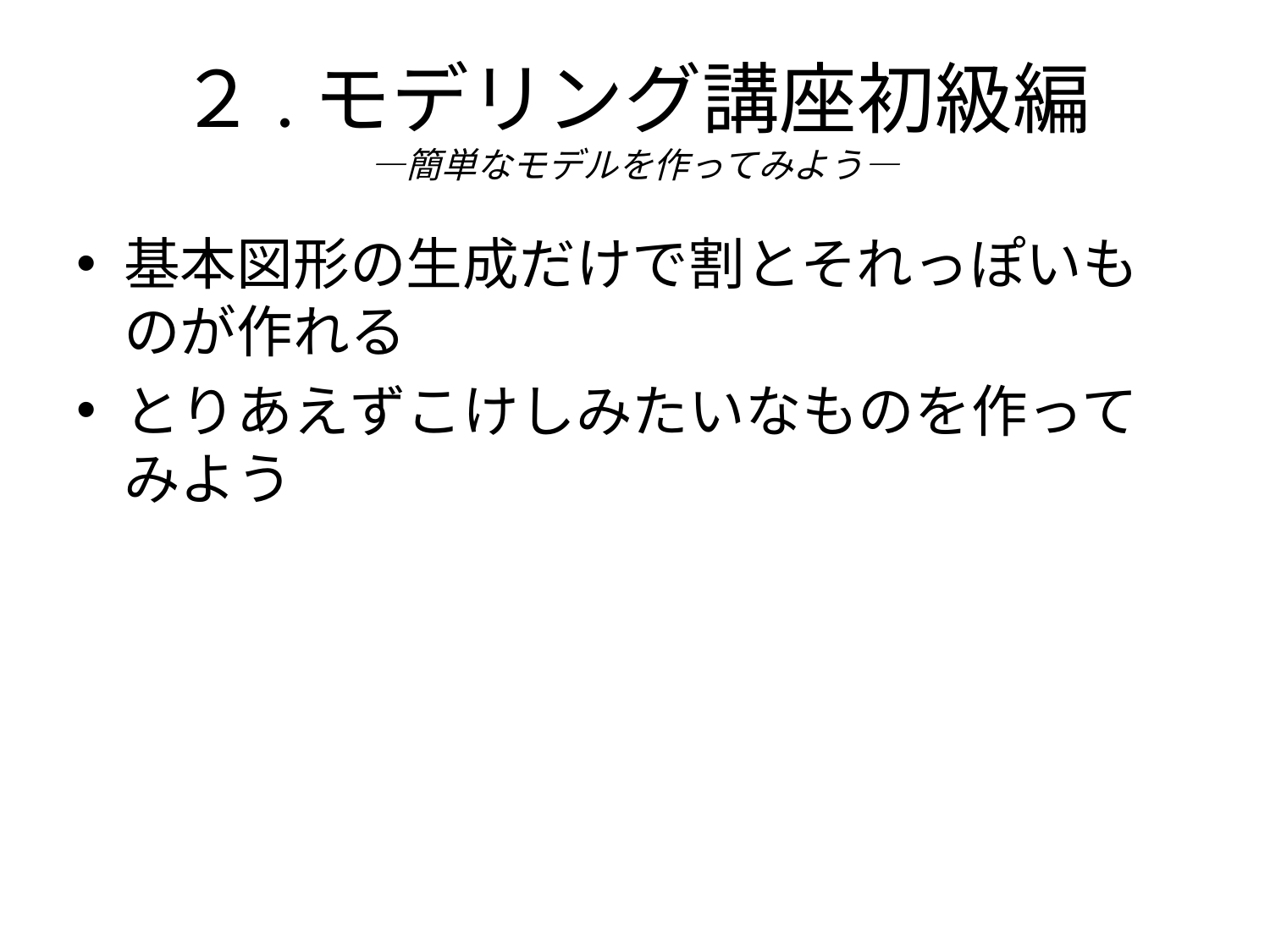

# ２.モデリング講座初級編 ―簡単なモデルを作ってみよう―
基本図形の生成だけで割とそれっぽいものが作れる
とりあえずこけしみたいなものを作ってみよう